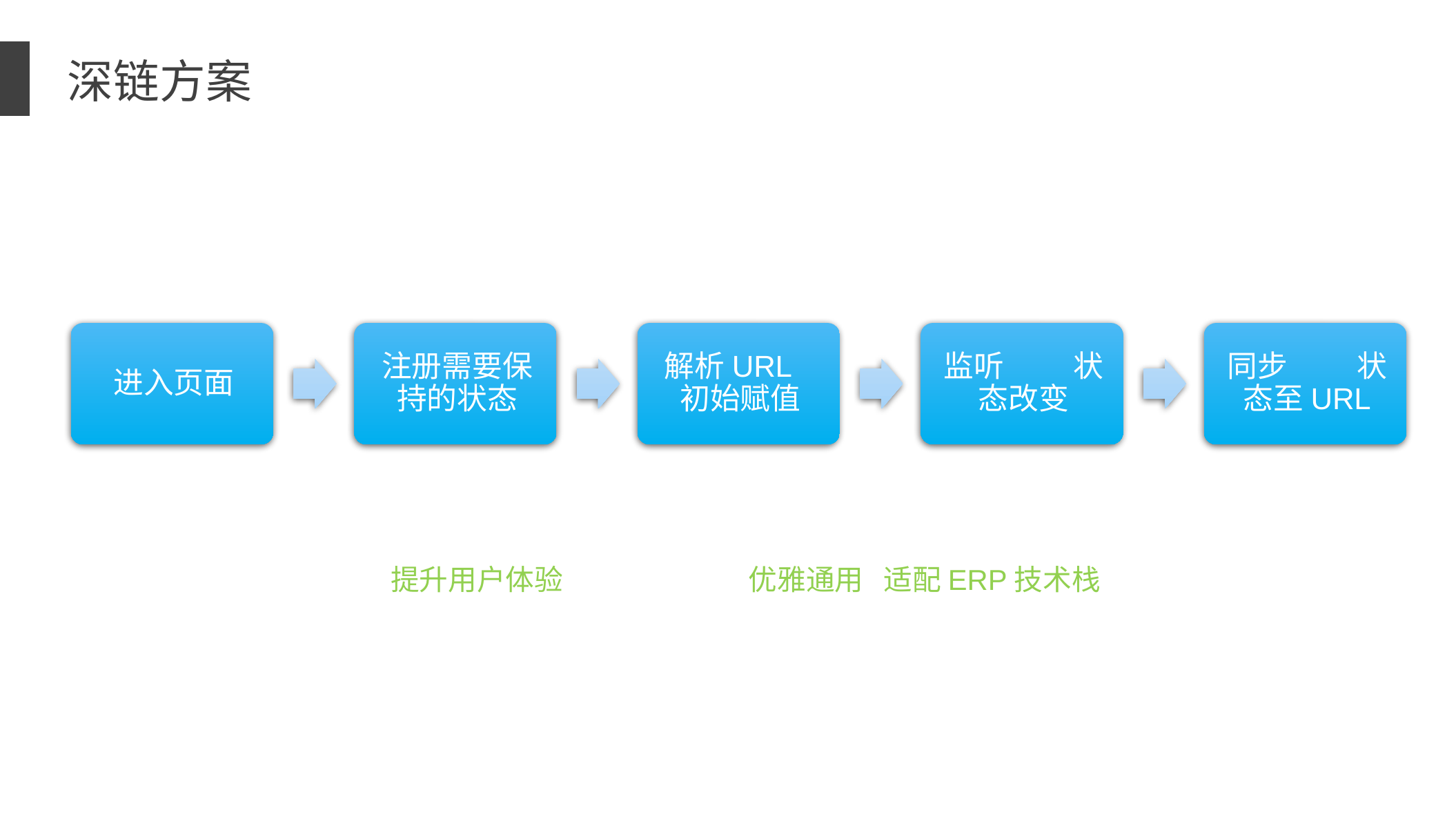

深链方案
进入页面

注册需要保持的状态

解析URL    初始赋值

监听          状态改变

同步          状态至URL
提升用户体验
优雅通用
适配ERP技术栈